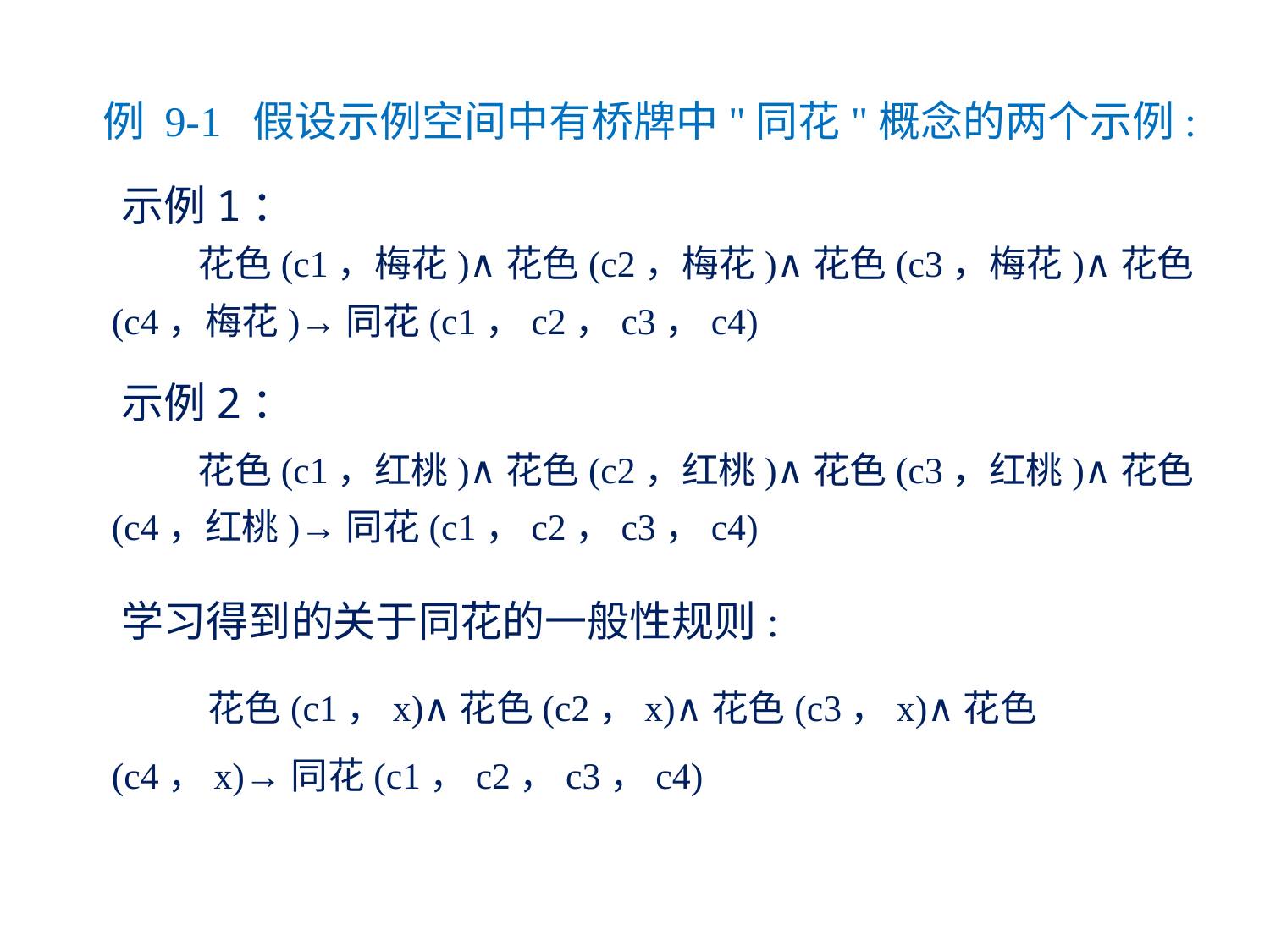

例 9-1  假设示例空间中有桥牌中"同花"概念的两个示例:
     示例1：
             花色(c1，梅花)∧花色(c2，梅花)∧花色(c3，梅花)∧花色(c4，梅花)→同花(c1，c2，c3，c4)
     示例2：
             花色(c1，红桃)∧花色(c2，红桃)∧花色(c3，红桃)∧花色(c4，红桃)→同花(c1，c2，c3，c4)
     学习得到的关于同花的一般性规则:
              花色(c1，x)∧花色(c2，x)∧花色(c3，x)∧花色(c4，x)→同花(c1，c2，c3，c4)